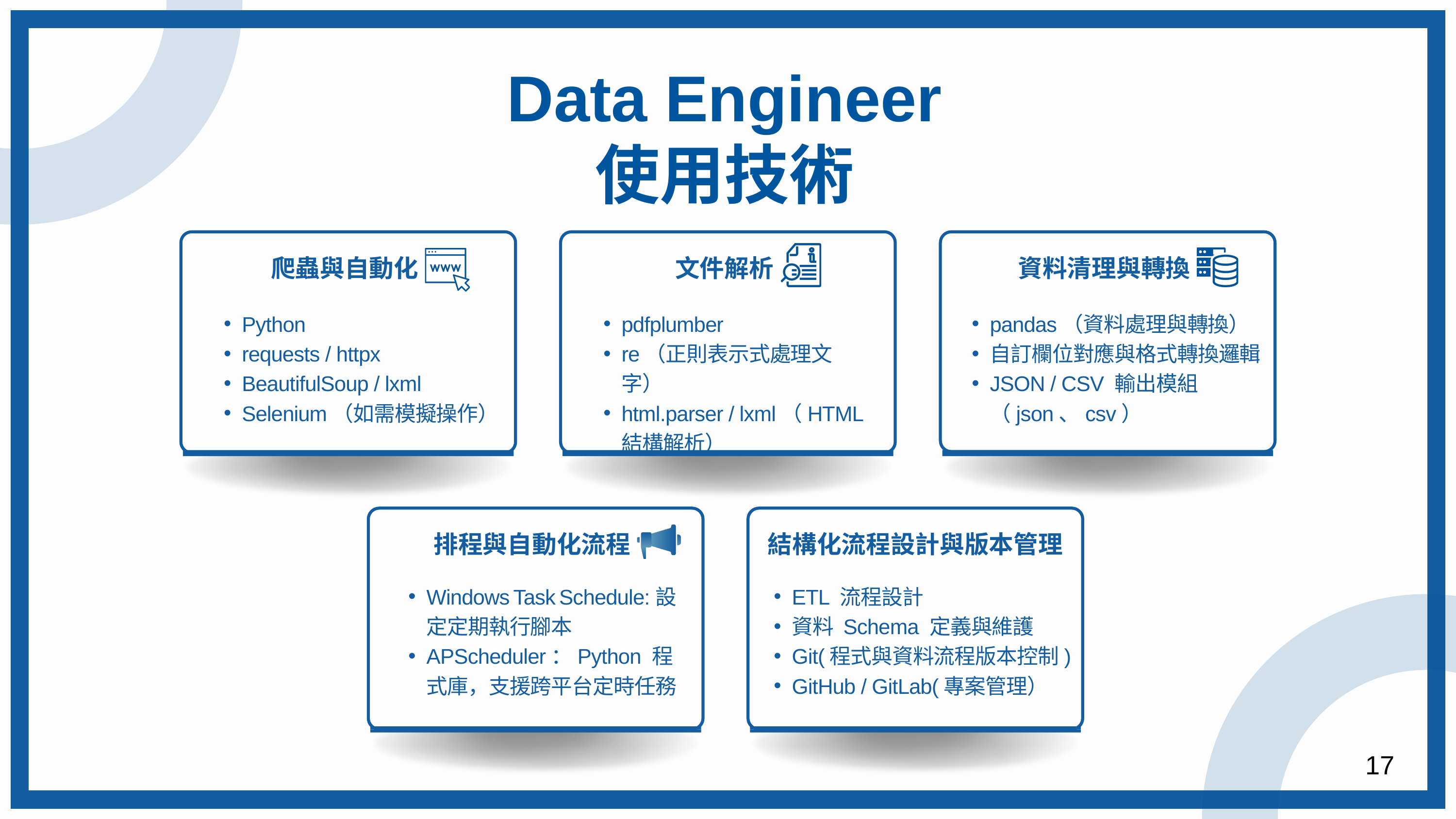

Data Engineer
使用技術

爬蟲與自動化
文件解析
資料清理與轉換

Python
requests / httpx
BeautifulSoup / lxml
Selenium（如需模擬操作）
pdfplumber
re（正則表示式處理文字）
html.parser / lxml（HTML 結構解析）
pandas（資料處理與轉換）
自訂欄位對應與格式轉換邏輯
JSON / CSV 輸出模組（json、csv）

排程與自動化流程
結構化流程設計與版本管理

Windows Task Schedule:設定定期執行腳本
APScheduler：Python 程式庫，支援跨平台定時任務
ETL 流程設計
資料 Schema 定義與維護
Git(程式與資料流程版本控制)
GitHub / GitLab(專案管理）

17